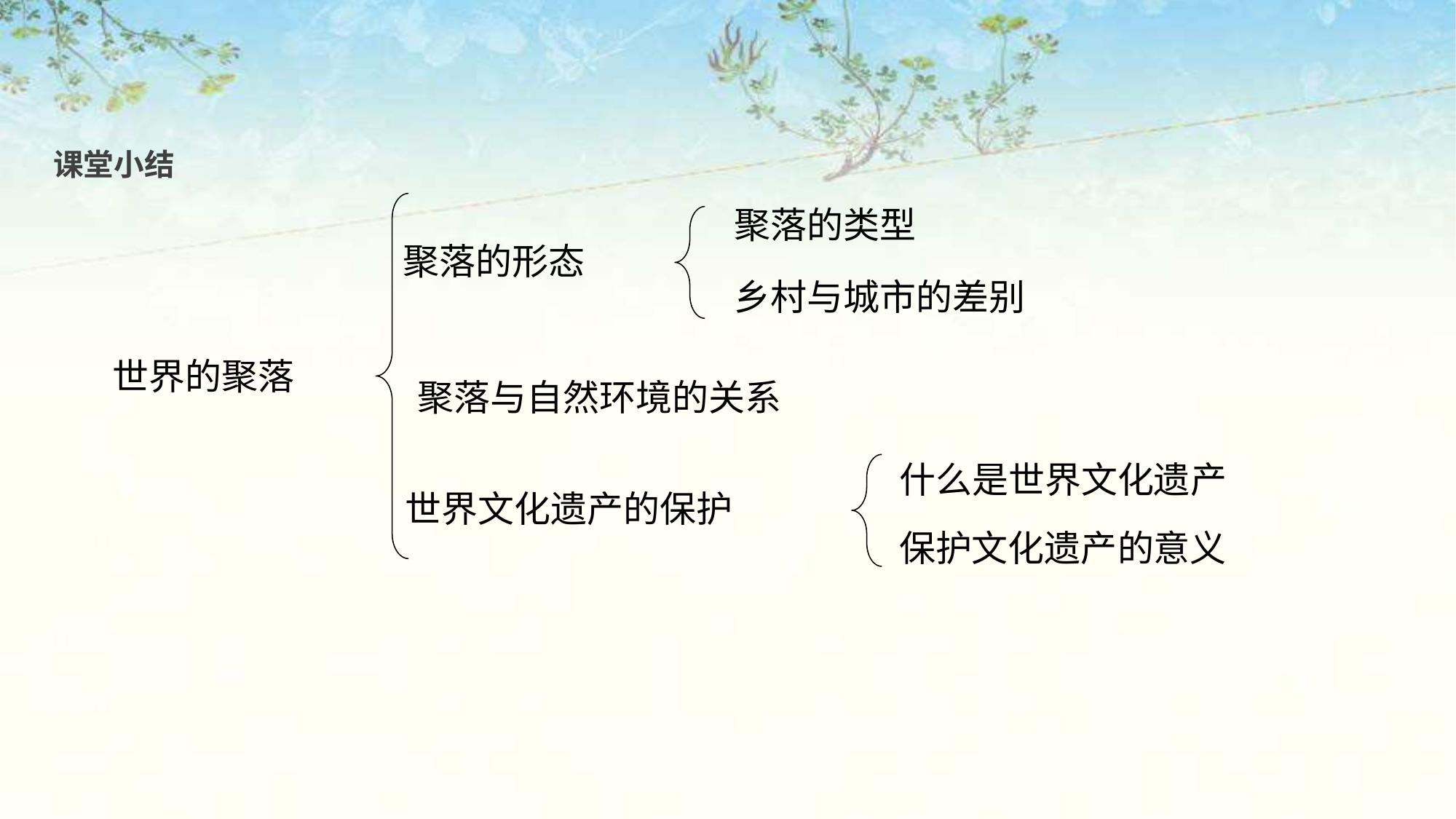

课堂小结

聚落的类型

聚落的形态
乡村与城市的差别
世界的聚落
聚落与自然环境的关系
什么是世界文化遗产

世界文化遗产的保护
保护文化遗产的意义